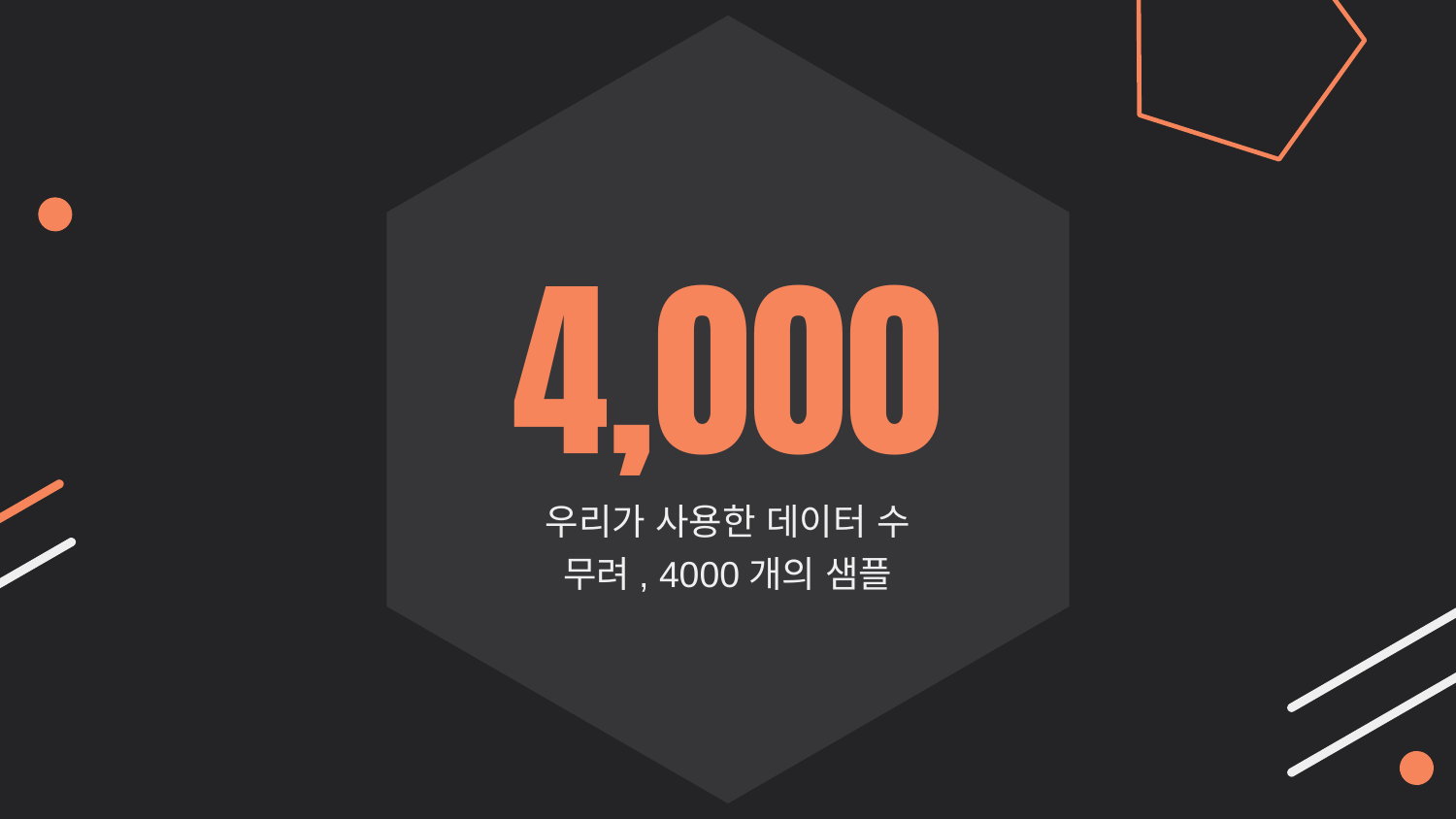

# 4,000
우리가 사용한 데이터 수
무려, 4000개의 샘플